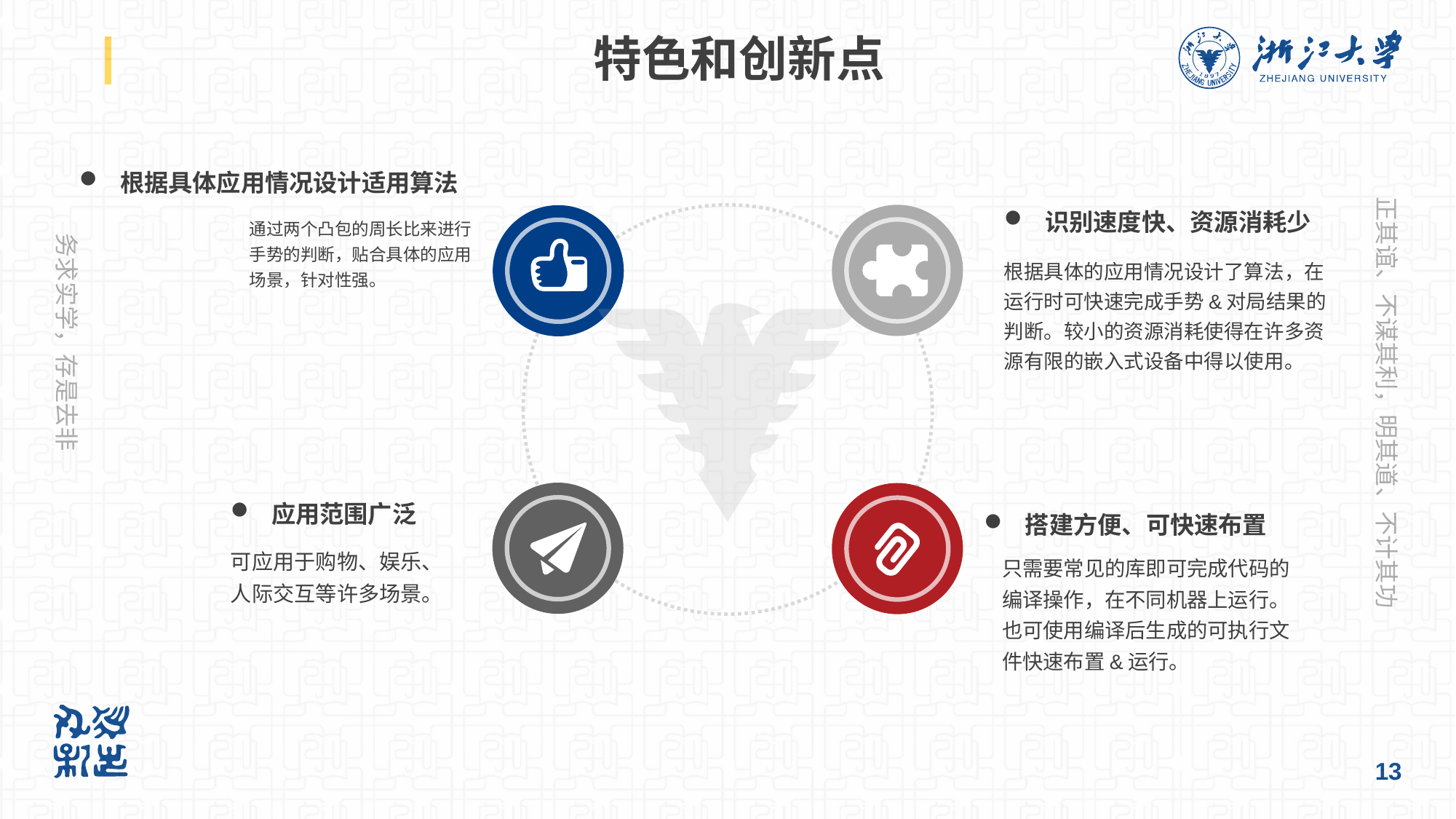

# 特色和创新点
根据具体应用情况设计适用算法
通过两个凸包的周长比来进行手势的判断，贴合具体的应用场景，针对性强。
识别速度快、资源消耗少
根据具体的应用情况设计了算法，在运行时可快速完成手势&对局结果的判断。较小的资源消耗使得在许多资源有限的嵌入式设备中得以使用。

应用范围广泛
可应用于购物、娱乐、人际交互等许多场景。

搭建方便、可快速布置
只需要常见的库即可完成代码的编译操作，在不同机器上运行。也可使用编译后生成的可执行文件快速布置&运行。

13